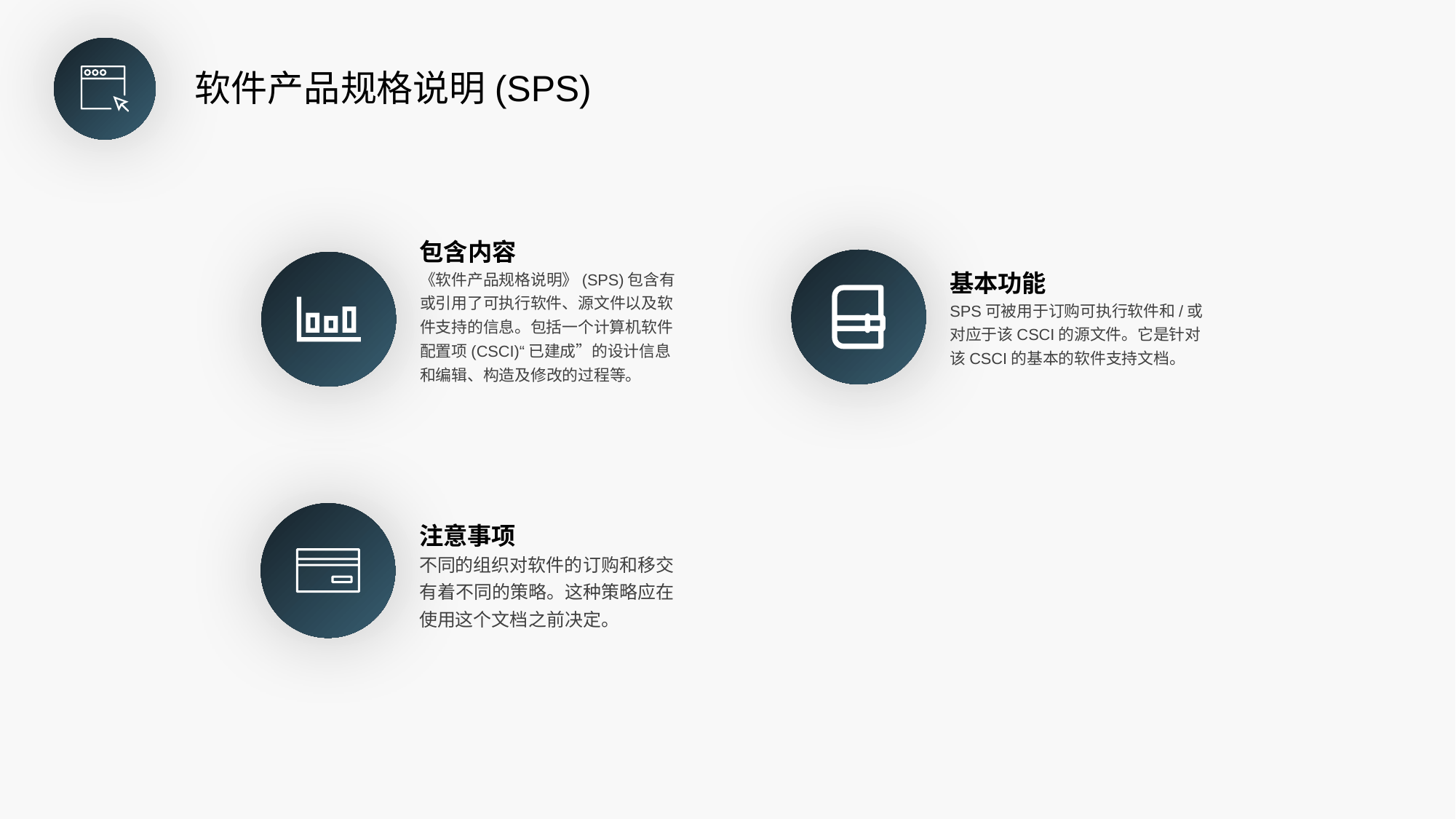

软件产品规格说明(SPS)
包含内容
《软件产品规格说明》(SPS)包含有或引用了可执行软件、源文件以及软件支持的信息。包括一个计算机软件配置项(CSCI)“已建成”的设计信息和编辑、构造及修改的过程等。

基本功能
SPS可被用于订购可执行软件和/或对应于该CSCI的源文件。它是针对该CSCI的基本的软件支持文档。

注意事项
不同的组织对软件的订购和移交有着不同的策略。这种策略应在使用这个文档之前决定。